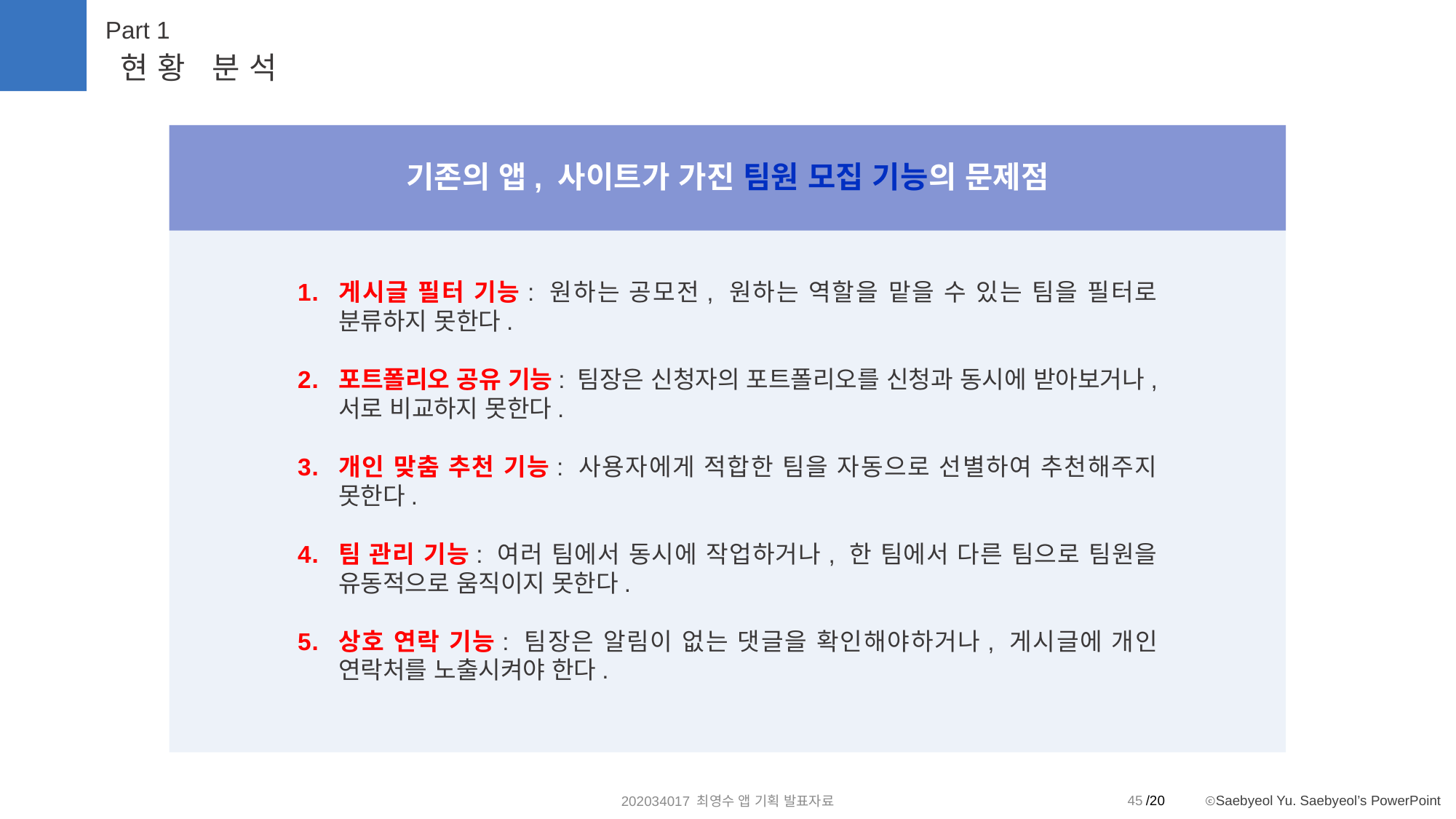

Part 1
현황 분석

기존의 앱, 사이트가 가진 팀원 모집 기능의 문제점
게시글 필터 기능: 원하는 공모전, 원하는 역할을 맡을 수 있는 팀을 필터로 분류하지 못한다.

포트폴리오 공유 기능: 팀장은 신청자의 포트폴리오를 신청과 동시에 받아보거나, 서로 비교하지 못한다.

개인 맞춤 추천 기능: 사용자에게 적합한 팀을 자동으로 선별하여 추천해주지 못한다.

팀 관리 기능: 여러 팀에서 동시에 작업하거나, 한 팀에서 다른 팀으로 팀원을 유동적으로 움직이지 못한다.

상호 연락 기능: 팀장은 알림이 없는 댓글을 확인해야하거나, 게시글에 개인 연락처를 노출시켜야 한다.
45
202034017 최영수 앱 기획 발표자료